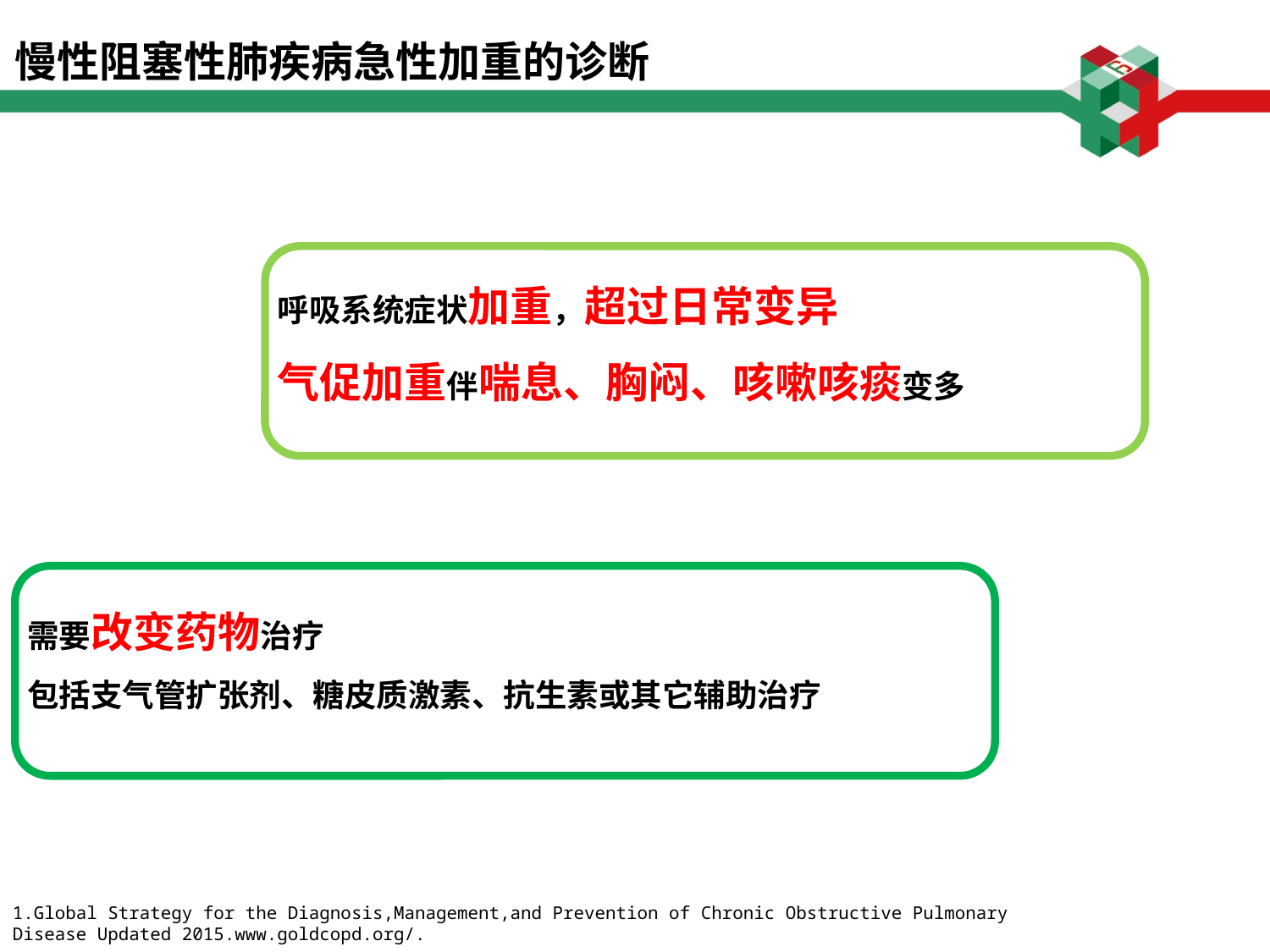

# 慢性阻塞性肺疾病急性加重的诊断

呼吸系统症状加重，超过日常变异
气促加重伴喘息、胸闷、咳嗽咳痰变多

需要改变药物治疗
包括支气管扩张剂、糖皮质激素、抗生素或其它辅助治疗
1.Global Strategy for the Diagnosis,Management,and Prevention of Chronic Obstructive Pulmonary Disease Updated 2015.www.goldcopd.org/.